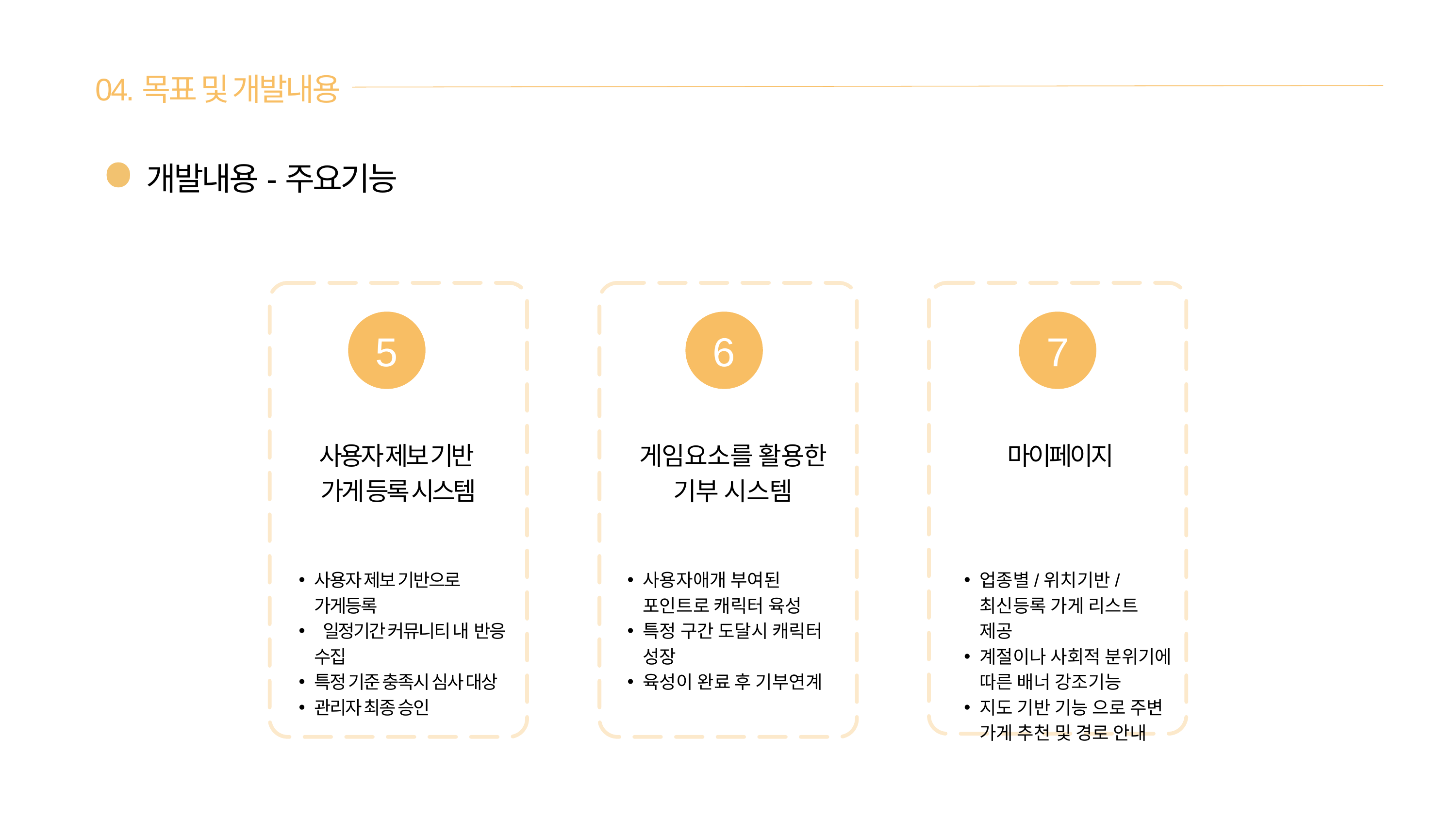

04.목표 및 개발내용

개발내용-주요기능

5

6

7
사용자 제보 기반
가게 등록 시스템
게임요소를 활용한 기부 시스템
마이페이지
사용자 제보 기반으로 가게등록
 일정기간 커뮤니티 내  반응 수집
특정 기준 충족시 심사 대상
관리자 최종 승인
사용자애개 부여된 포인트로 캐릭터 육성
특정 구간 도달시 캐릭터 성장
육성이 완료 후 기부연계
업종별/위치기반/최신등록 가게 리스트 제공
계절이나 사회적 분위기에 따른 배너 강조기능
지도 기반 기능 으로 주변 가게 추천 및 경로 안내